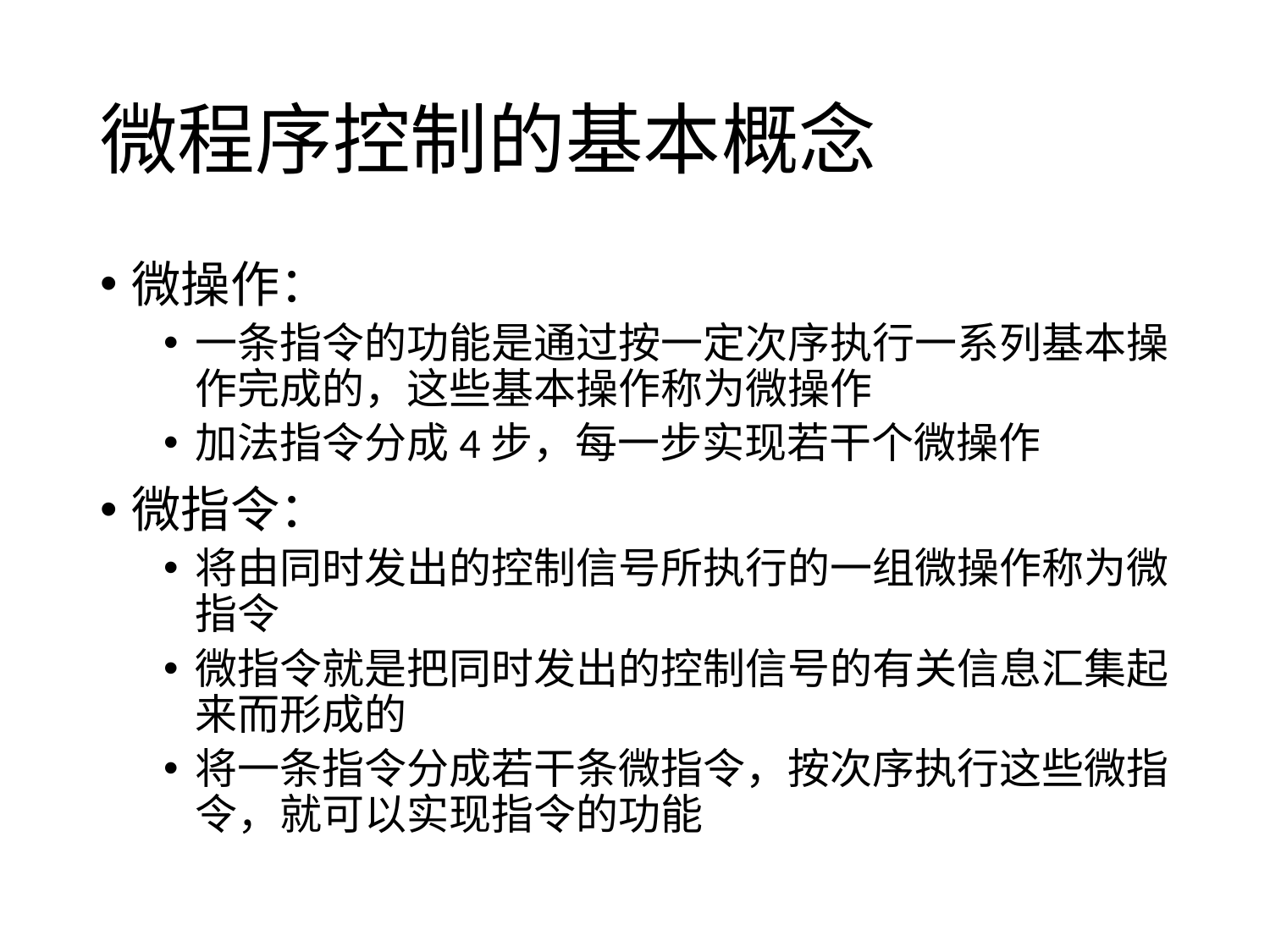

# 微程序控制的基本概念
微操作：
一条指令的功能是通过按一定次序执行一系列基本操作完成的，这些基本操作称为微操作
加法指令分成4步，每一步实现若干个微操作
微指令：
将由同时发出的控制信号所执行的一组微操作称为微指令
微指令就是把同时发出的控制信号的有关信息汇集起来而形成的
将一条指令分成若干条微指令，按次序执行这些微指令，就可以实现指令的功能